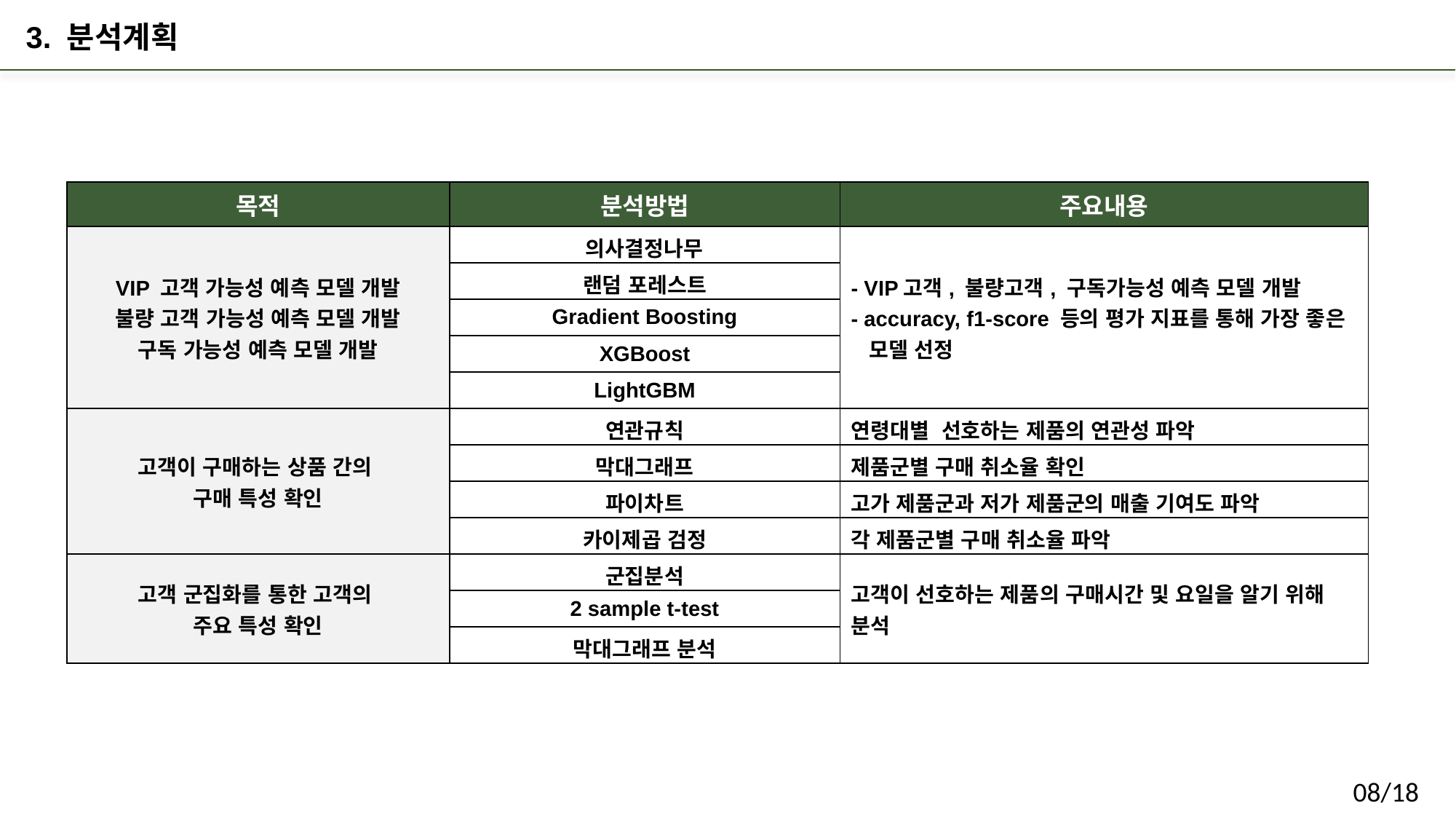

3. 분석계획
| 목적 | 분석방법 | 주요내용 |
| --- | --- | --- |
| VIP 고객 가능성 예측 모델 개발 불량 고객 가능성 예측 모델 개발 구독 가능성 예측 모델 개발 | 의사결정나무 | - VIP고객, 불량고객, 구독가능성 예측 모델 개발 - accuracy, f1-score 등의 평가 지표를 통해 가장 좋은 모델 선정 |
|  | 랜덤 포레스트 |  |
|  | Gradient Boosting |  |
|  | XGBoost |  |
|  | LightGBM |  |
| 고객이 구매하는 상품 간의 구매 특성 확인 | 연관규칙 | 연령대별 선호하는 제품의 연관성 파악 |
|  | 막대그래프 | 제품군별 구매 취소율 확인 |
|  | 파이차트 | 고가 제품군과 저가 제품군의 매출 기여도 파악 |
|  | 카이제곱 검정 | 각 제품군별 구매 취소율 파악 |
| 고객 군집화를 통한 고객의 주요 특성 확인 | 군집분석 | 고객이 선호하는 제품의 구매시간 및 요일을 알기 위해 분석 |
|  | 2 sample t-test |  |
|  | 막대그래프 분석 |  |
08/18